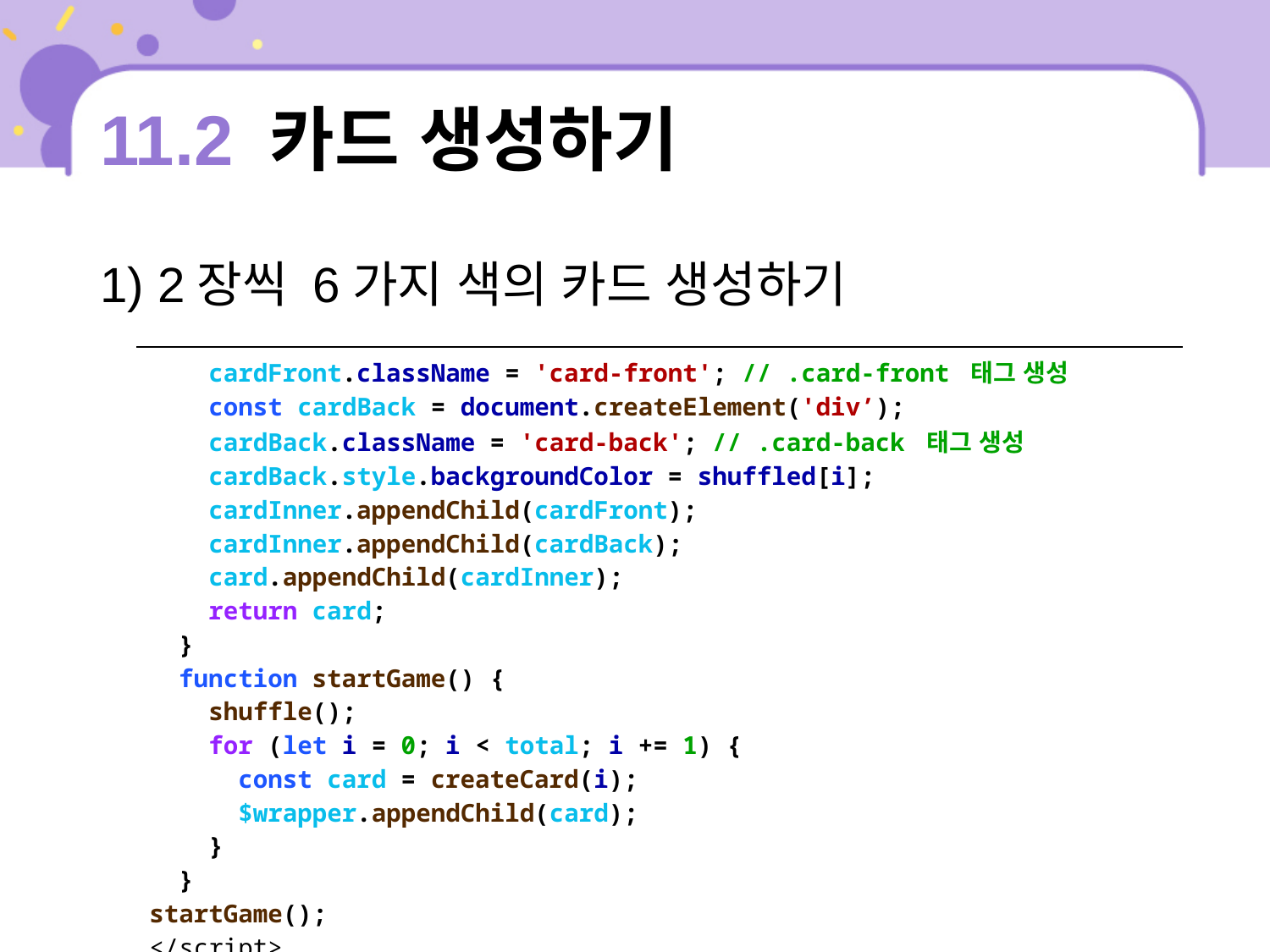

# 11.2 카드 생성하기
1) 2장씩 6가지 색의 카드 생성하기
| cardFront.className = 'card-front'; // .card-front 태그 생성 const cardBack = document.createElement('div’); cardBack.className = 'card-back'; // .card-back 태그 생성 cardBack.style.backgroundColor = shuffled[i]; cardInner.appendChild(cardFront); cardInner.appendChild(cardBack); card.appendChild(cardInner); return card; } function startGame() { shuffle(); for (let i = 0; i < total; i += 1) { const card = createCard(i); $wrapper.appendChild(card); } } startGame(); </script> |
| --- |